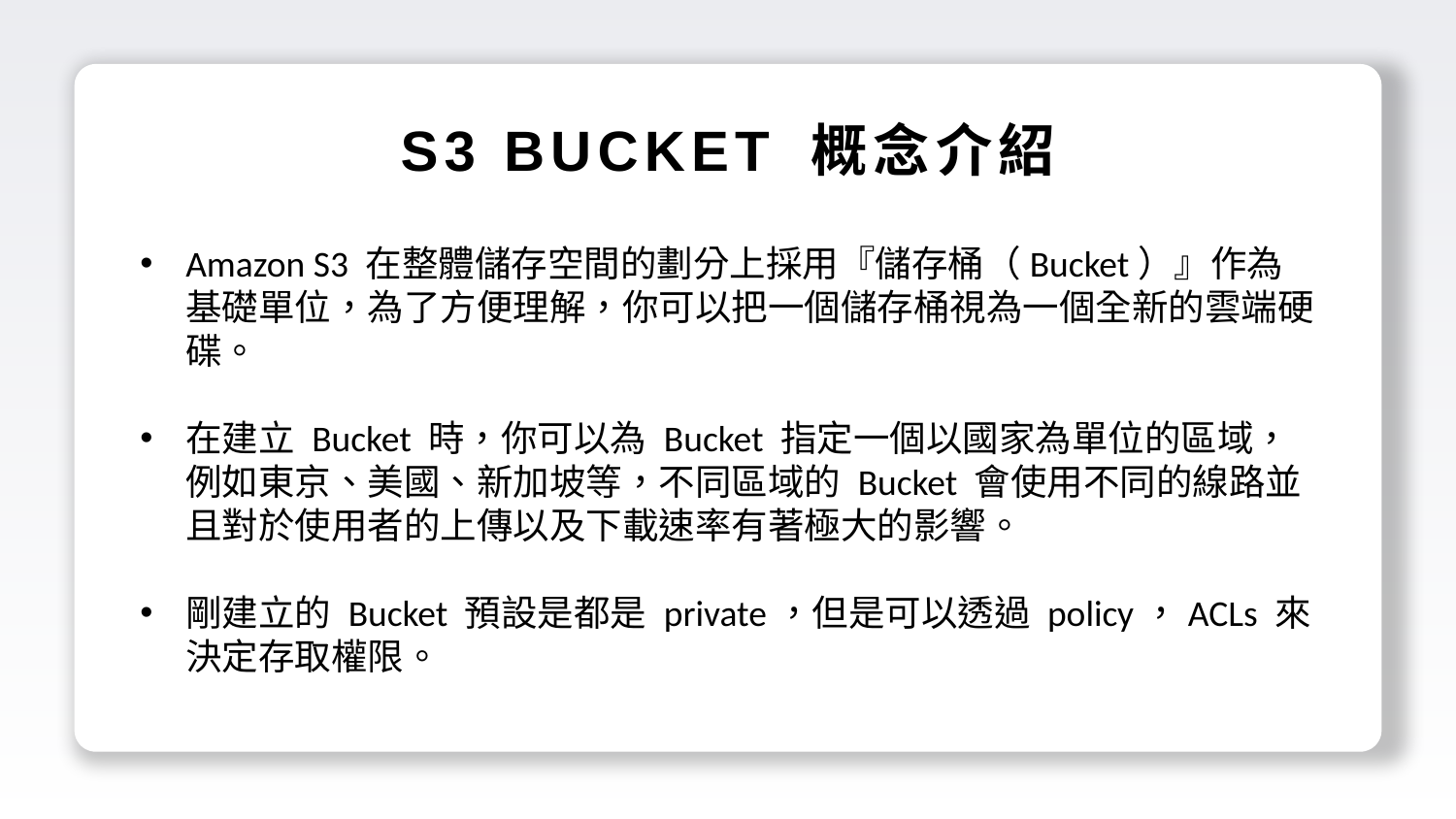

S3 BUCKET 概念介紹
Amazon S3 在整體儲存空間的劃分上採用『儲存桶（Bucket）』作為基礎單位，為了方便理解，你可以把一個儲存桶視為一個全新的雲端硬碟。

在建立 Bucket 時，你可以為 Bucket 指定一個以國家為單位的區域，例如東京、美國、新加坡等，不同區域的 Bucket 會使用不同的線路並且對於使用者的上傳以及下載速率有著極大的影響。

剛建立的 Bucket 預設是都是 private，但是可以透過 policy，ACLs 來決定存取權限。